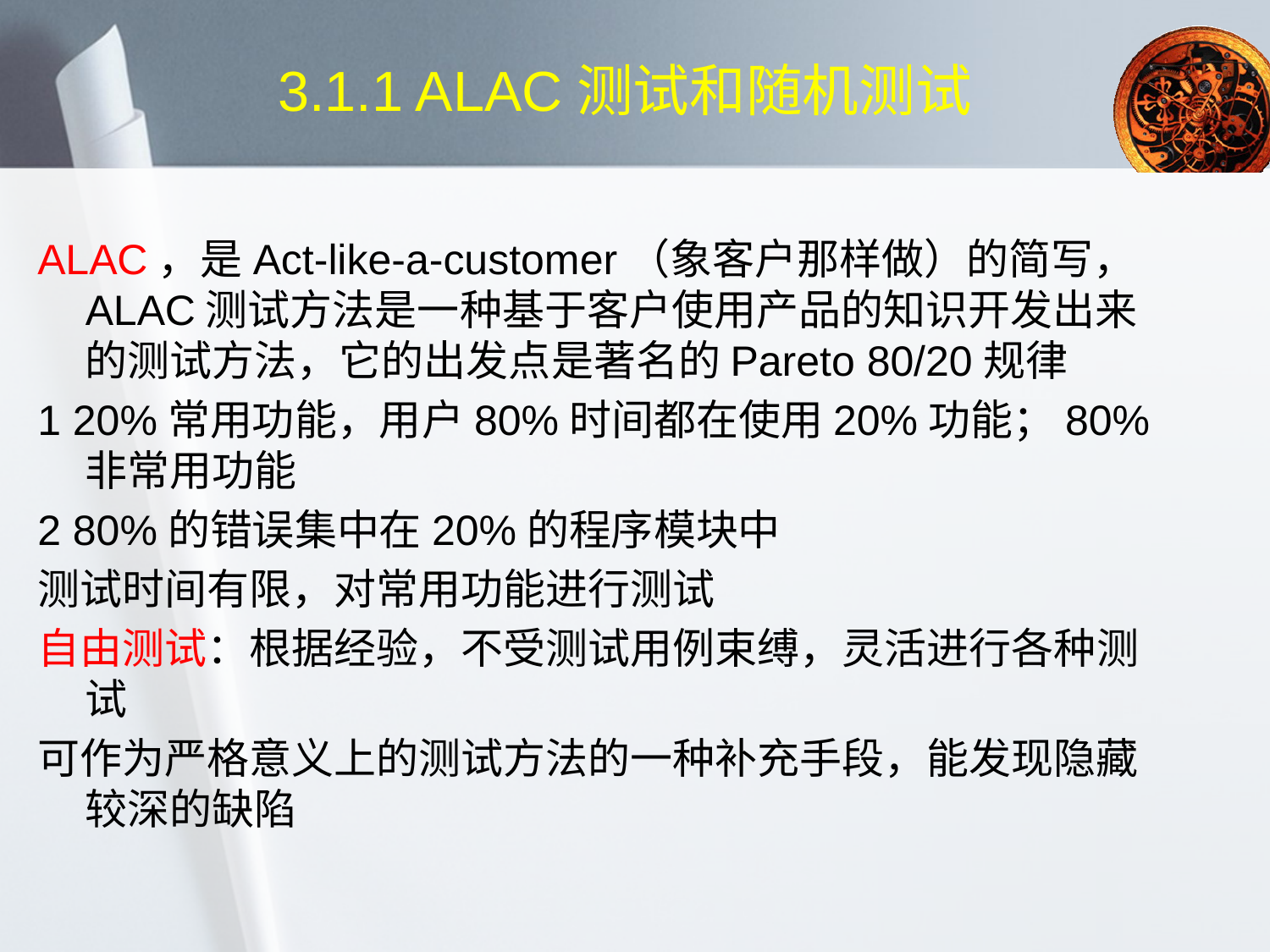

# 3.1.1 ALAC测试和随机测试
ALAC，是Act-like-a-customer（象客户那样做）的简写，ALAC测试方法是一种基于客户使用产品的知识开发出来的测试方法，它的出发点是著名的Pareto 80/20规律
1 20%常用功能，用户80%时间都在使用20%功能；80%非常用功能
2 80%的错误集中在20%的程序模块中
测试时间有限，对常用功能进行测试
自由测试：根据经验，不受测试用例束缚，灵活进行各种测试
可作为严格意义上的测试方法的一种补充手段，能发现隐藏较深的缺陷